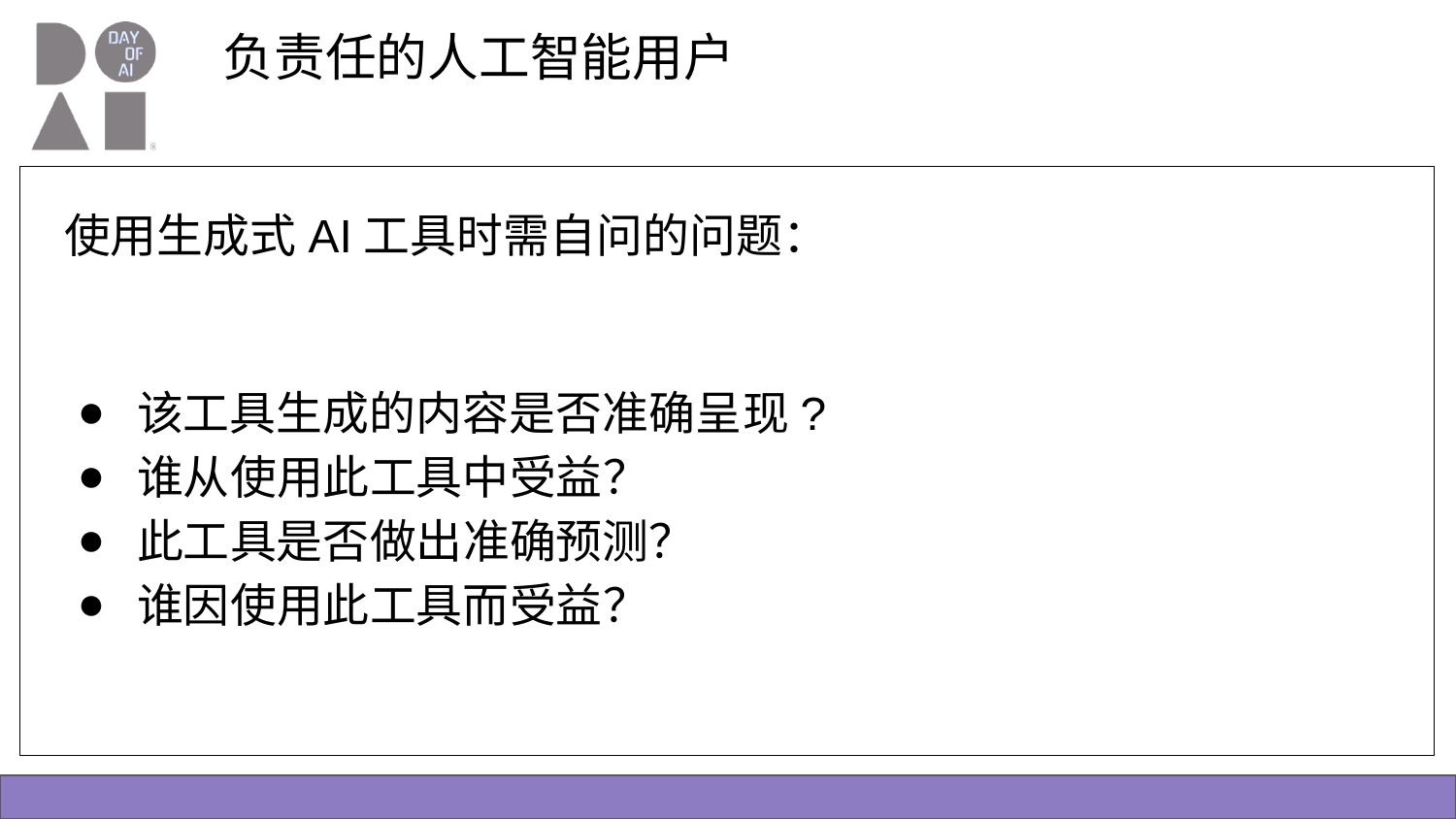

# 负责任的人工智能用户
使用生成式AI工具时需自问的问题：

该工具生成的内容是否准确呈现?
谁从使用此工具中受益？
此工具是否做出准确预测？
谁因使用此工具而受益？